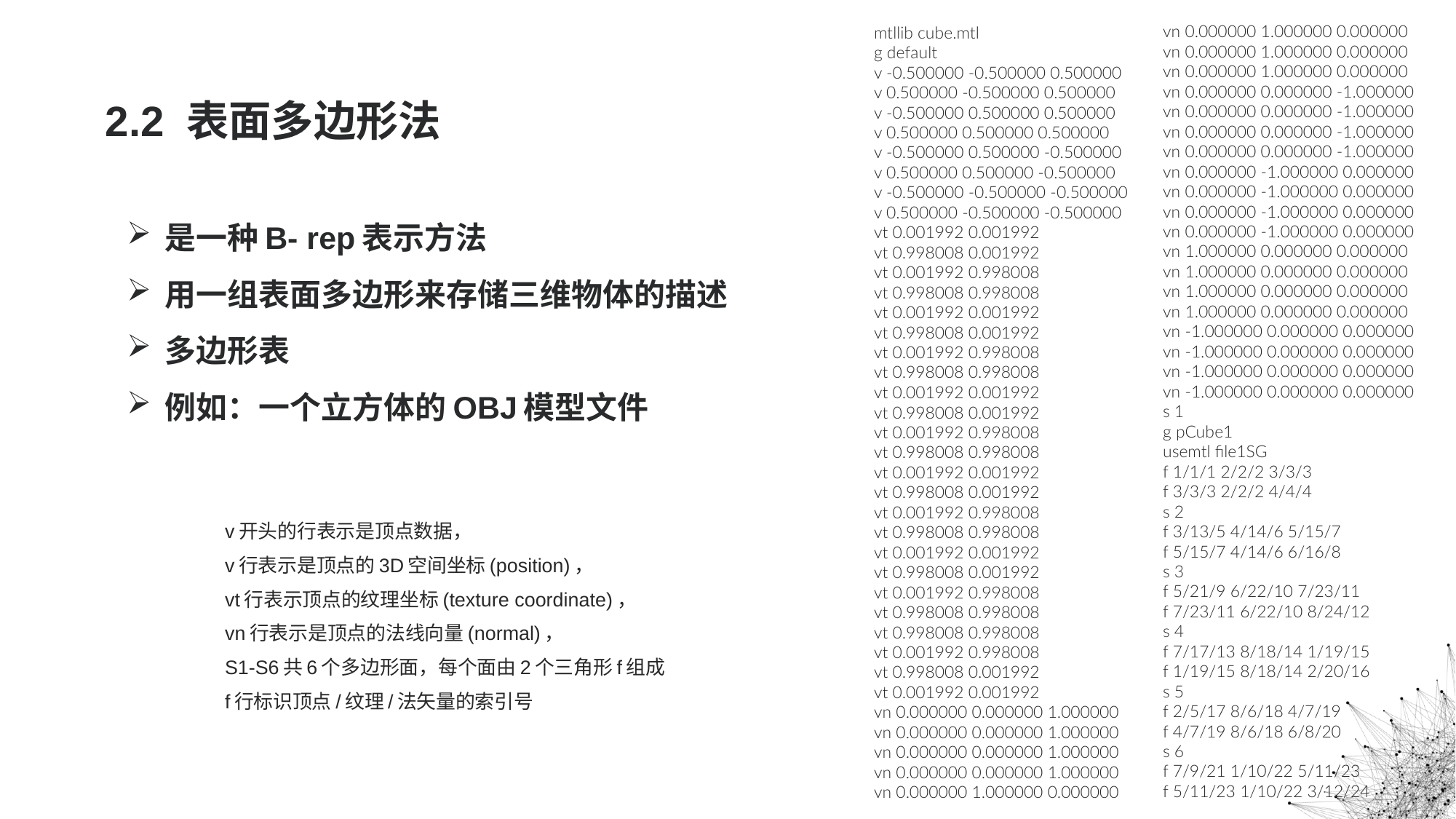

vn 0.000000 1.000000 0.000000
vn 0.000000 1.000000 0.000000
vn 0.000000 1.000000 0.000000
vn 0.000000 0.000000 -1.000000
vn 0.000000 0.000000 -1.000000
vn 0.000000 0.000000 -1.000000
vn 0.000000 0.000000 -1.000000
vn 0.000000 -1.000000 0.000000
vn 0.000000 -1.000000 0.000000
vn 0.000000 -1.000000 0.000000
vn 0.000000 -1.000000 0.000000
vn 1.000000 0.000000 0.000000
vn 1.000000 0.000000 0.000000
vn 1.000000 0.000000 0.000000
vn 1.000000 0.000000 0.000000
vn -1.000000 0.000000 0.000000
vn -1.000000 0.000000 0.000000
vn -1.000000 0.000000 0.000000
vn -1.000000 0.000000 0.000000
s 1
g pCube1
usemtl file1SG
f 1/1/1 2/2/2 3/3/3
f 3/3/3 2/2/2 4/4/4
s 2
f 3/13/5 4/14/6 5/15/7
f 5/15/7 4/14/6 6/16/8
s 3
f 5/21/9 6/22/10 7/23/11
f 7/23/11 6/22/10 8/24/12
s 4
f 7/17/13 8/18/14 1/19/15
f 1/19/15 8/18/14 2/20/16
s 5
f 2/5/17 8/6/18 4/7/19
f 4/7/19 8/6/18 6/8/20
s 6
f 7/9/21 1/10/22 5/11/23
f 5/11/23 1/10/22 3/12/24
mtllib cube.mtl
g default
v -0.500000 -0.500000 0.500000
v 0.500000 -0.500000 0.500000
v -0.500000 0.500000 0.500000
v 0.500000 0.500000 0.500000
v -0.500000 0.500000 -0.500000
v 0.500000 0.500000 -0.500000
v -0.500000 -0.500000 -0.500000
v 0.500000 -0.500000 -0.500000
vt 0.001992 0.001992
vt 0.998008 0.001992
vt 0.001992 0.998008
vt 0.998008 0.998008
vt 0.001992 0.001992
vt 0.998008 0.001992
vt 0.001992 0.998008
vt 0.998008 0.998008
vt 0.001992 0.001992
vt 0.998008 0.001992
vt 0.001992 0.998008
vt 0.998008 0.998008
vt 0.001992 0.001992
vt 0.998008 0.001992
vt 0.001992 0.998008
vt 0.998008 0.998008
vt 0.001992 0.001992
vt 0.998008 0.001992
vt 0.001992 0.998008
vt 0.998008 0.998008
vt 0.998008 0.998008
vt 0.001992 0.998008
vt 0.998008 0.001992
vt 0.001992 0.001992
vn 0.000000 0.000000 1.000000
vn 0.000000 0.000000 1.000000
vn 0.000000 0.000000 1.000000
vn 0.000000 0.000000 1.000000
vn 0.000000 1.000000 0.000000

# 2.2 表面多边形法
是一种B- rep表示方法
用一组表面多边形来存储三维物体的描述
多边形表
例如：一个立方体的OBJ模型文件

v开头的行表示是顶点数据，
v行表示是顶点的3D空间坐标(position)，
vt行表示顶点的纹理坐标(texture coordinate)，
vn行表示是顶点的法线向量(normal)，
S1-S6共6个多边形面，每个面由2个三角形f组成
f行标识顶点/纹理/法矢量的索引号